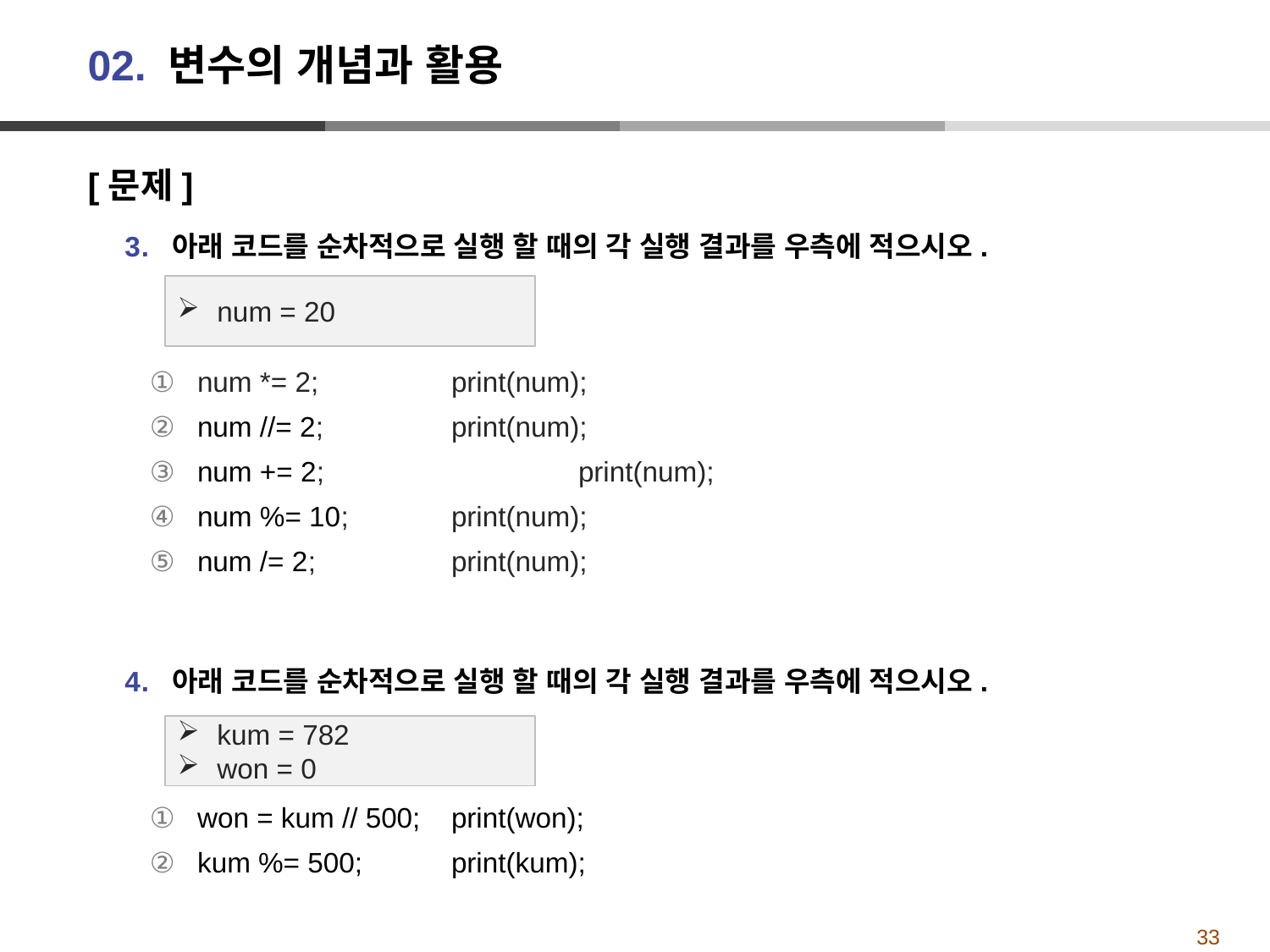

# 02. 변수의 개념과 활용
[문제]
아래 코드를 순차적으로 실행 할 때의 각 실행 결과를 우측에 적으시오.

num *= 2;		print(num);
num //= 2; 	print(num);
num += 2;		print(num);
num %= 10;	print(num);
num /= 2;		print(num);

아래 코드를 순차적으로 실행 할 때의 각 실행 결과를 우측에 적으시오.

won = kum // 500;	print(won);
kum %= 500;	print(kum);
num = 20
kum = 782
won = 0